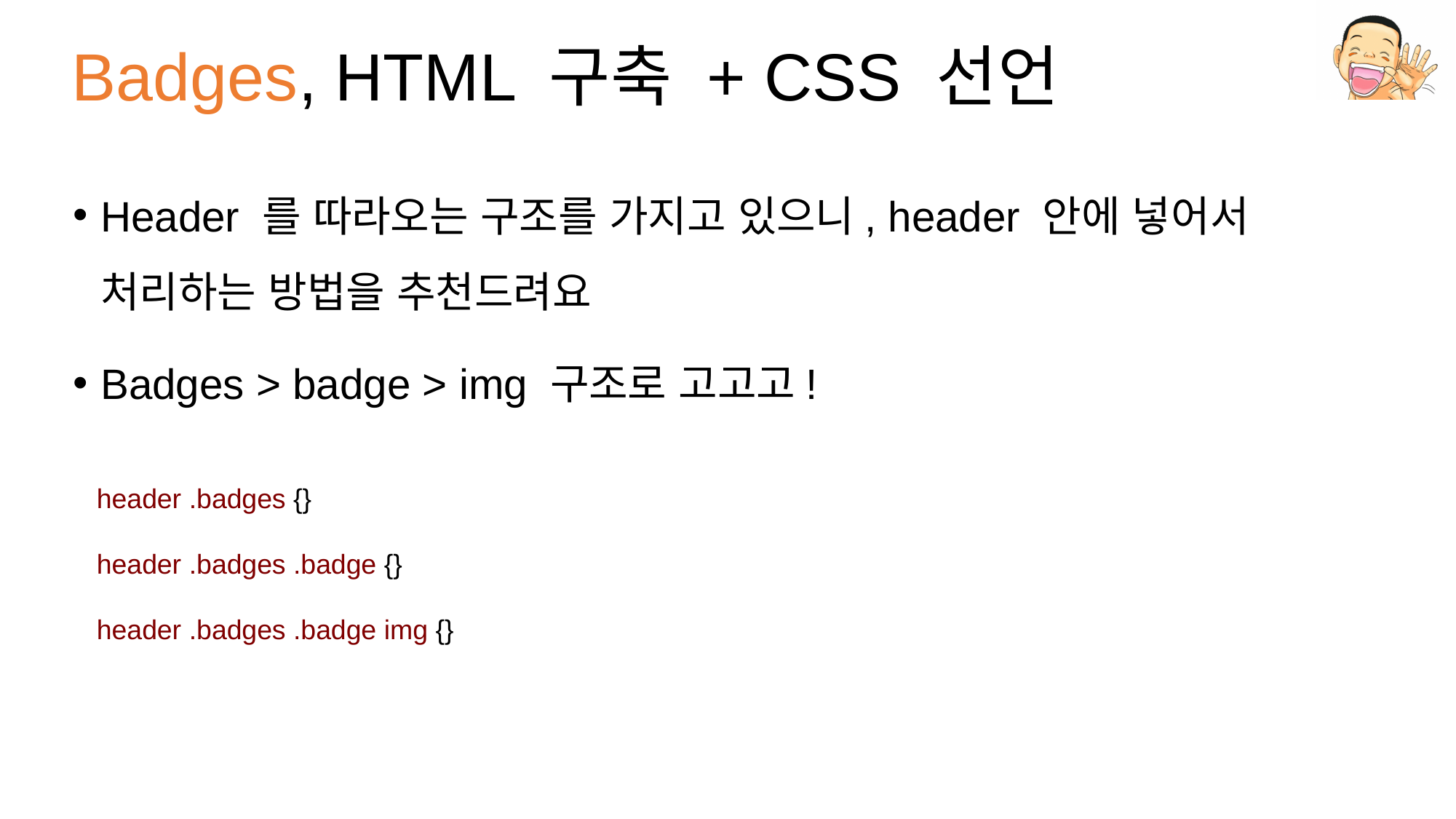

# Badges, HTML 구축 + CSS 선언
Header 를 따라오는 구조를 가지고 있으니, header 안에 넣어서 처리하는 방법을 추천드려요
Badges > badge > img 구조로 고고고!
header .badges {}
header .badges .badge {}
header .badges .badge img {}